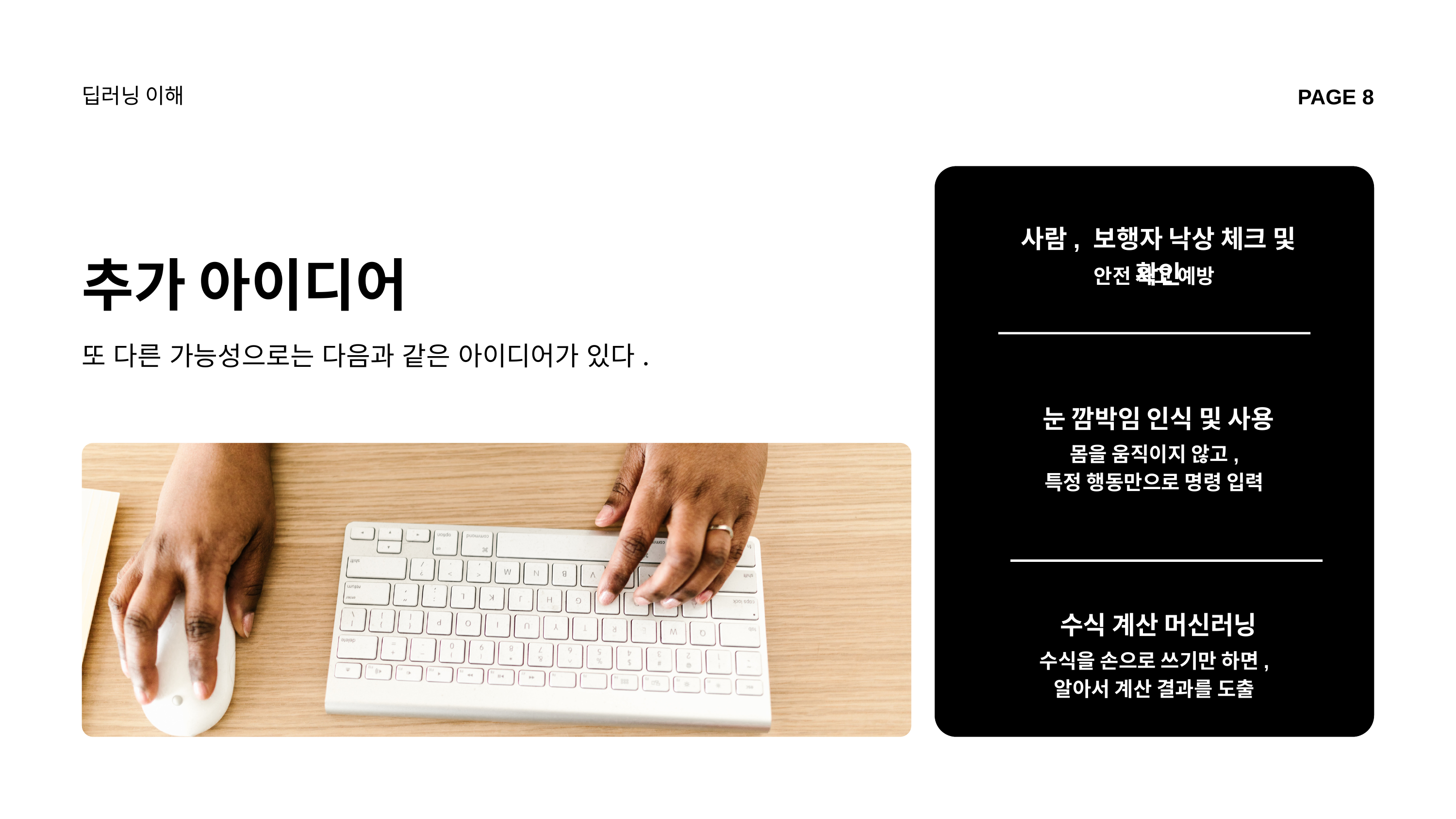

딥러닝 이해
PAGE 8

사람, 보행자 낙상 체크 및 확인
추가 아이디어
안전 사고 예방

또 다른 가능성으로는 다음과 같은 아이디어가 있다.

눈 깜박임 인식 및 사용
몸을 움직이지 않고,
특정 행동만으로 명령 입력

수식 계산 머신러닝
수식을 손으로 쓰기만 하면,
알아서 계산 결과를 도출